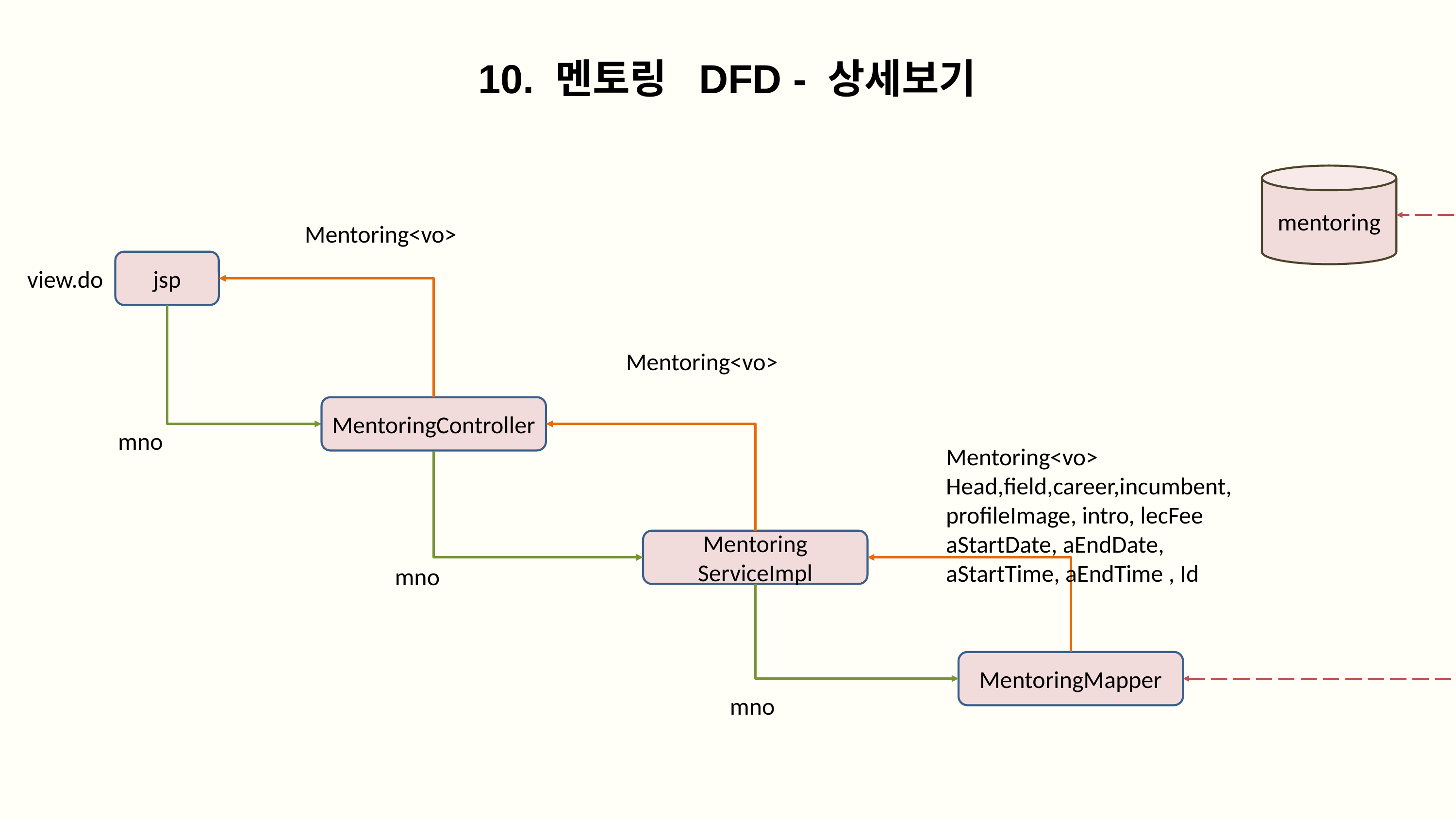

10. 멘토링  DFD - 상세보기
mentoring
Mentoring<vo>
jsp
view.do
Mentoring<vo>
MentoringController
mno
Mentoring<vo>
Head,field,career,incumbent,
profileImage, intro, lecFee aStartDate, aEndDate, aStartTime, aEndTime , Id
Mentoring
ServiceImpl
mno
MentoringMapper
mno